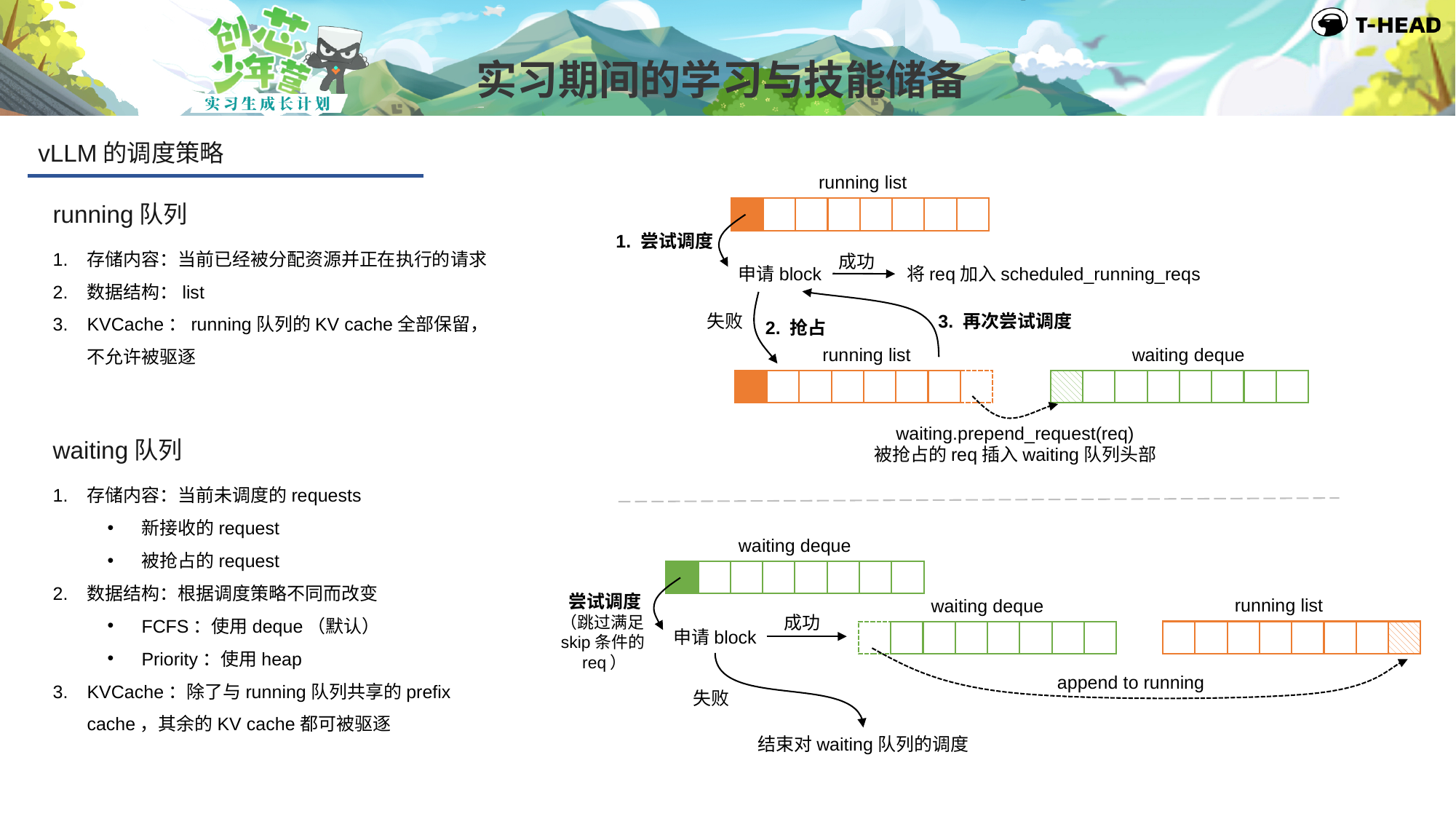

实习期间的学习与技能储备
vLLM的调度策略
running list

1. 尝试调度
成功
将req加入scheduled_running_reqs
申请block

失败
3. 再次尝试调度
2. 抢占
waiting deque
running list

waiting.prepend_request(req)
被抢占的req插入waiting队列头部
running队列
存储内容：当前已经被分配资源并正在执行的请求
数据结构：list
KVCache：running队列的KV cache全部保留，不允许被驱逐
waiting队列
存储内容：当前未调度的requests
新接收的request
被抢占的request
数据结构：根据调度策略不同而改变
FCFS：使用deque（默认）
Priority：使用heap
KVCache：除了与running队列共享的prefix cache，其余的KV cache都可被驱逐
waiting deque

尝试调度
（跳过满足skip条件的req）
running list
waiting deque
成功
申请block

append to running
失败
结束对waiting队列的调度